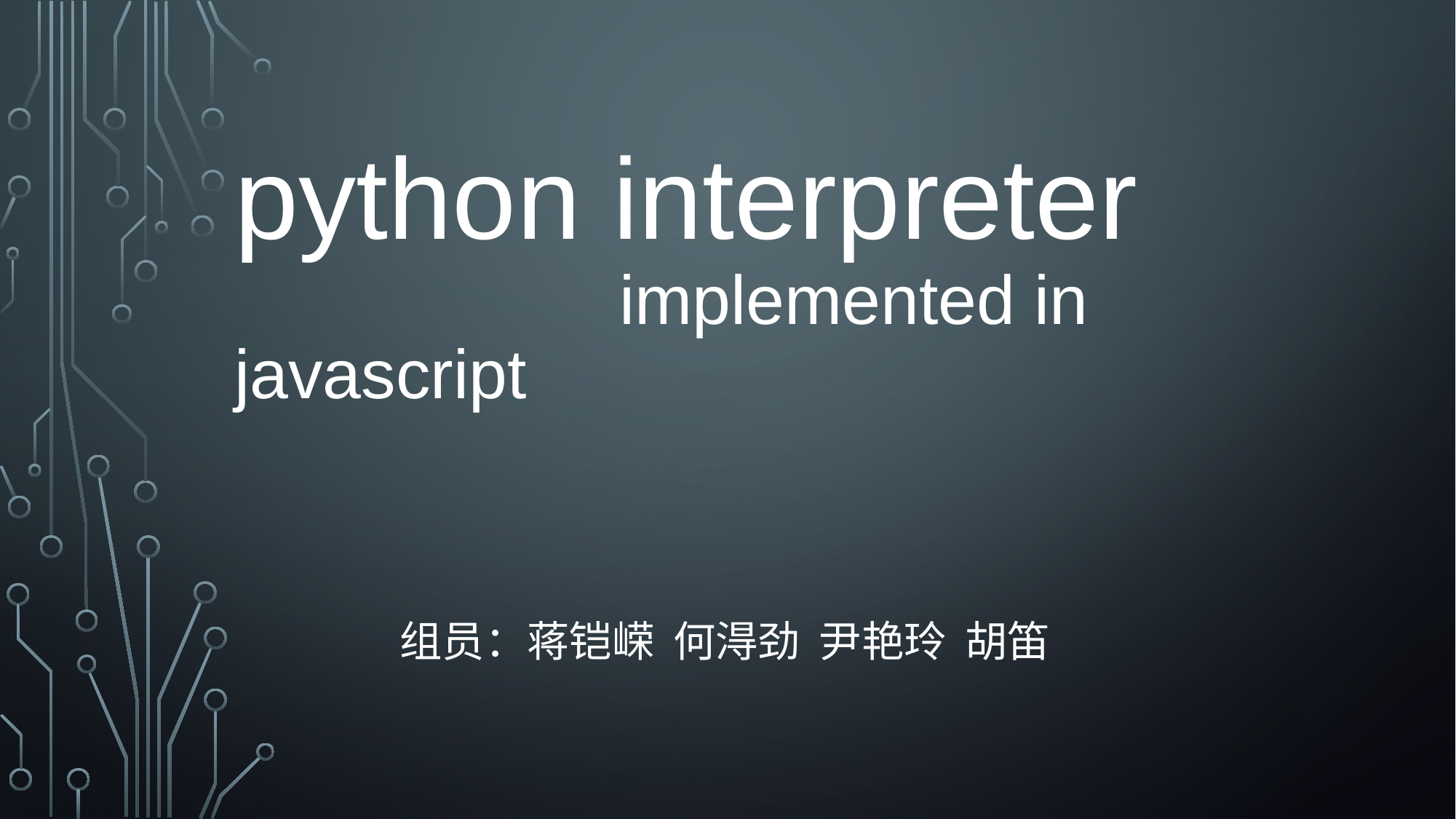

# python interpreter implemented in javascript
组员：蒋铠嵘  何淂劲  尹艳玲  胡笛